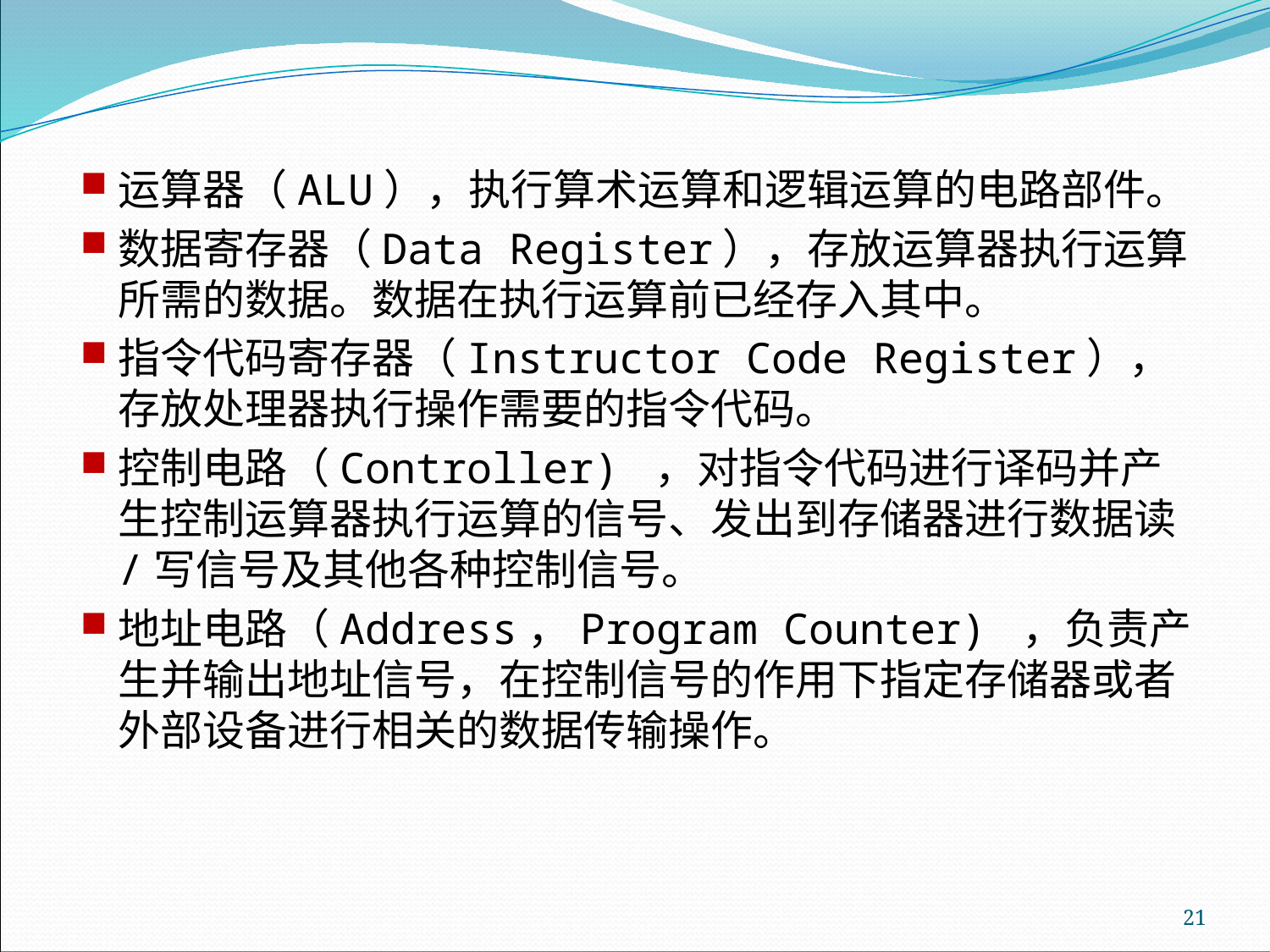

运算器（ALU），执行算术运算和逻辑运算的电路部件。
数据寄存器（Data Register），存放运算器执行运算所需的数据。数据在执行运算前已经存入其中。
指令代码寄存器（Instructor Code Register），存放处理器执行操作需要的指令代码。
控制电路（Controller) ，对指令代码进行译码并产生控制运算器执行运算的信号、发出到存储器进行数据读/写信号及其他各种控制信号。
地址电路（Address，Program Counter) ，负责产生并输出地址信号，在控制信号的作用下指定存储器或者外部设备进行相关的数据传输操作。

21